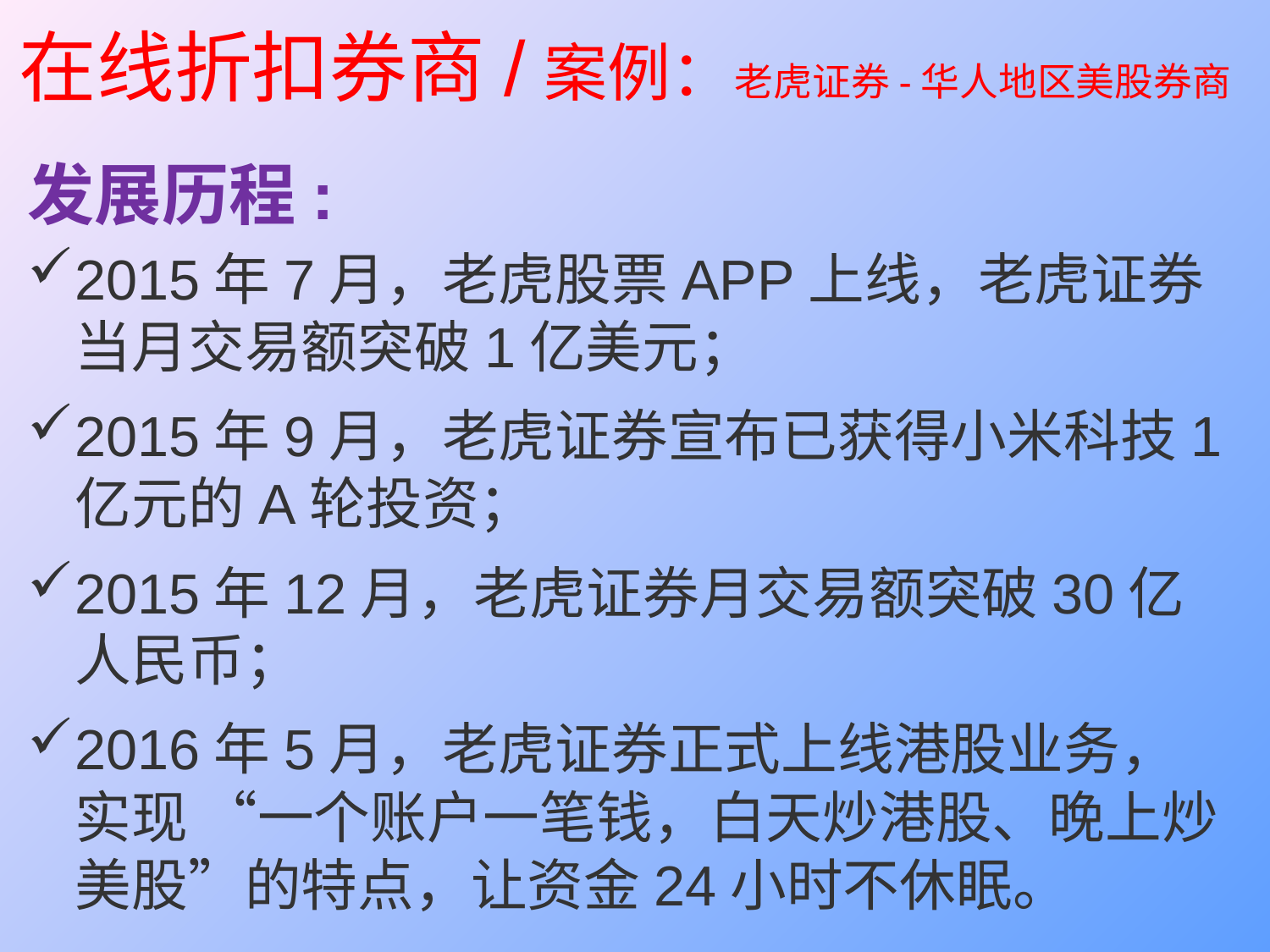

# 在线折扣券商/案例：老虎证券-华人地区美股券商
发展历程:
2015年7月，老虎股票APP上线，老虎证券当月交易额突破1亿美元；
2015年9月，老虎证券宣布已获得小米科技1亿元的A轮投资；
2015年12月，老虎证券月交易额突破30亿人民币；
2016年5月，老虎证券正式上线港股业务，实现 “一个账户一笔钱，白天炒港股、晚上炒美股”的特点，让资金24小时不休眠。